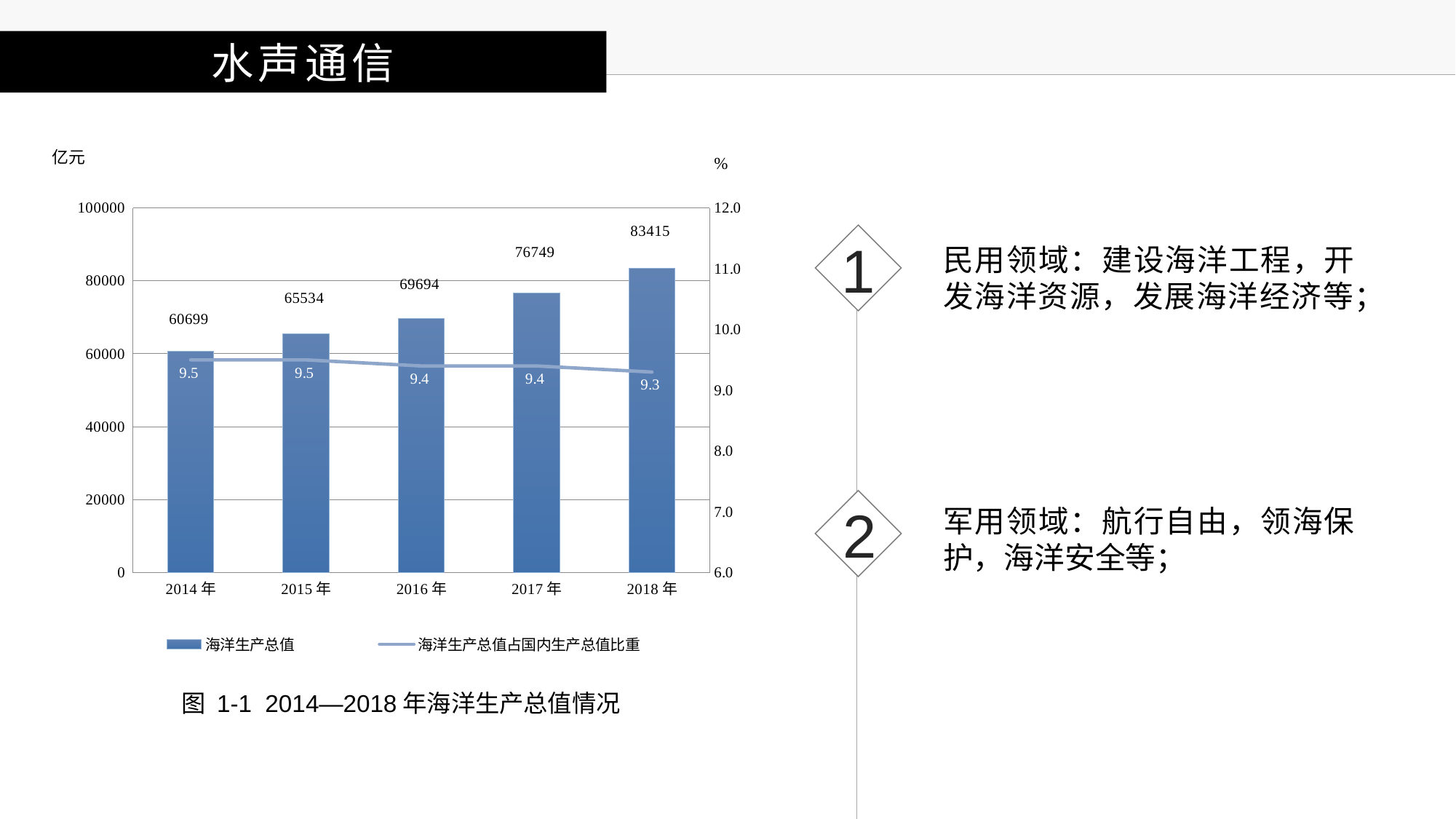

水声通信

### Chart

| Category | 海洋生产总值 | 海洋生产总值占国内生产总值比重 |
|---|---|---|
| 2014年 | 60699.06 | 9.5 |
| 2015年 | 65534.35 | 9.5 |
| 2016年 | 69693.67 | 9.4 |
| 2017年 | 76749.03 | 9.4 |
| 2018年 | 83414.77 | 9.3 |
1
民用领域：建设海洋工程，开发海洋资源，发展海洋经济等；

2
军用领域：航行自由，领海保护，海洋安全等；
图 1-1  2014—2018年海洋生产总值情况